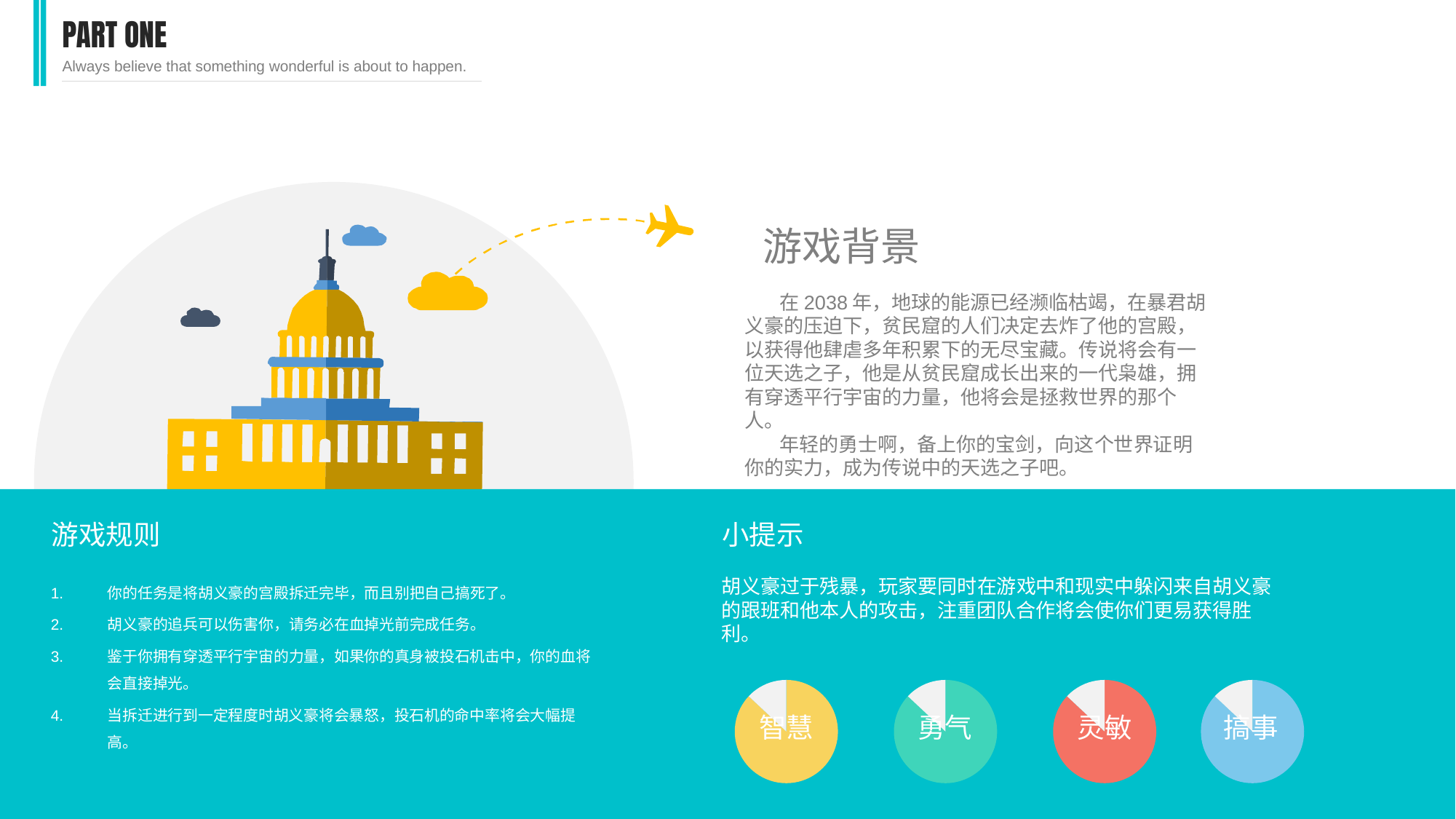

PART ONE
Always believe that something wonderful is about to happen.

  游戏背景
       在2038年，地球的能源已经濒临枯竭，在暴君胡义豪的压迫下，贫民窟的人们决定去炸了他的宫殿，以获得他肆虐多年积累下的无尽宝藏。传说将会有一位天选之子，他是从贫民窟成长出来的一代枭雄，拥有穿透平行宇宙的力量，他将会是拯救世界的那个人。
       年轻的勇士啊，备上你的宝剑，向这个世界证明你的实力，成为传说中的天选之子吧。

小提示
胡义豪过于残暴，玩家要同时在游戏中和现实中躲闪来自胡义豪的跟班和他本人的攻击，注重团队合作将会使你们更易获得胜利。
游戏规则
你的任务是将胡义豪的宫殿拆迁完毕，而且别把自己搞死了。
胡义豪的追兵可以伤害你，请务必在血掉光前完成任务。
鉴于你拥有穿透平行宇宙的力量，如果你的真身被投石机击中，你的血将会直接掉光。
当拆迁进行到一定程度时胡义豪将会暴怒，投石机的命中率将会大幅提高。

### Chart

| Category | Column1 |
|---|---|
智慧

### Chart

| Category | Column1 |
|---|---|
勇气

### Chart

| Category | Column1 |
|---|---|
灵敏

### Chart

| Category | Column1 |
|---|---|
搞事